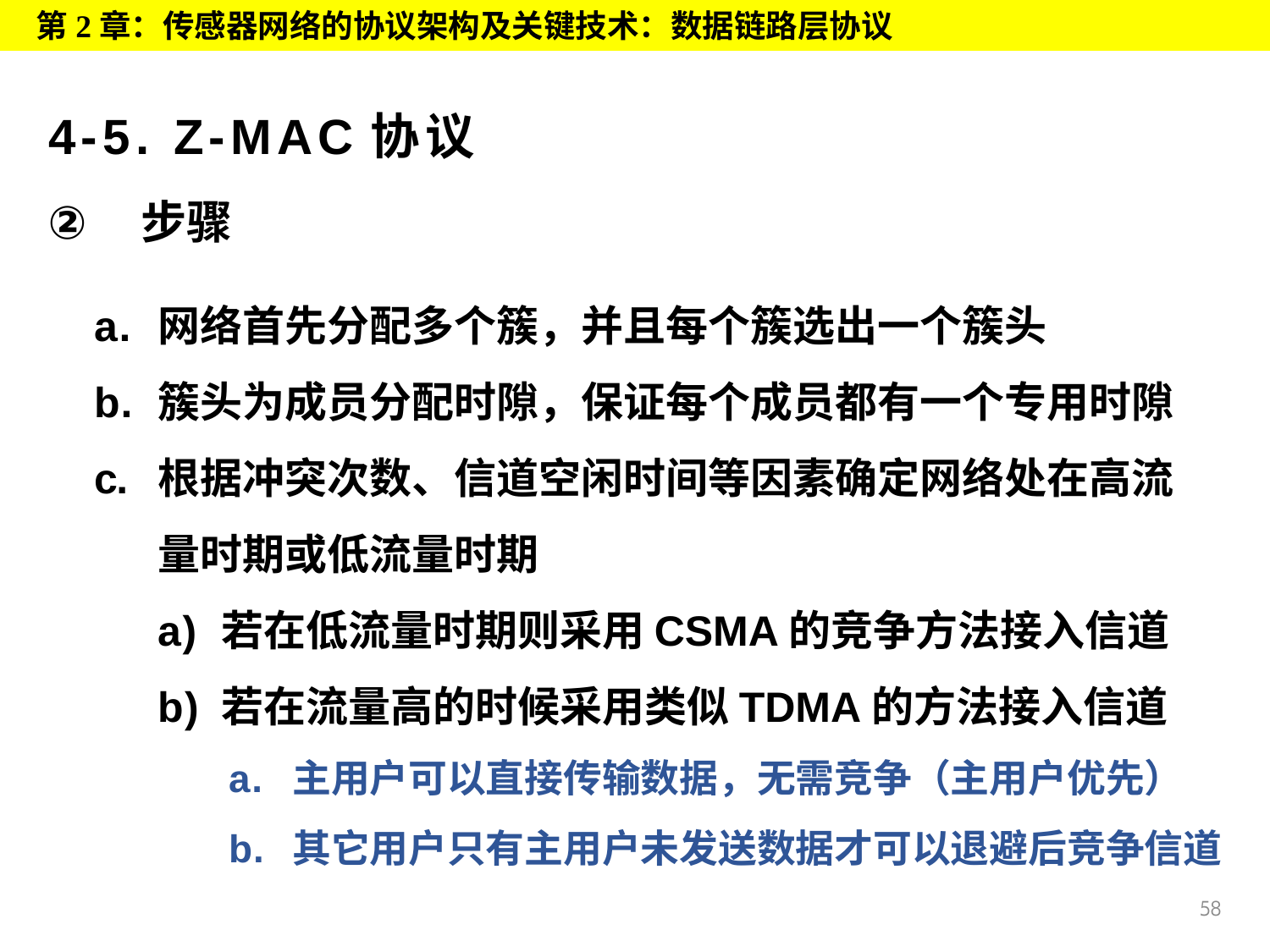

第2章：传感器网络的协议架构及关键技术：数据链路层协议
# 4-5. Z-MAC协议
 步骤
网络首先分配多个簇，并且每个簇选出一个簇头
簇头为成员分配时隙，保证每个成员都有一个专用时隙
根据冲突次数、信道空闲时间等因素确定网络处在高流量时期或低流量时期
若在低流量时期则采用CSMA的竞争方法接入信道
若在流量高的时候采用类似TDMA的方法接入信道
主用户可以直接传输数据，无需竞争（主用户优先）
其它用户只有主用户未发送数据才可以退避后竞争信道
58